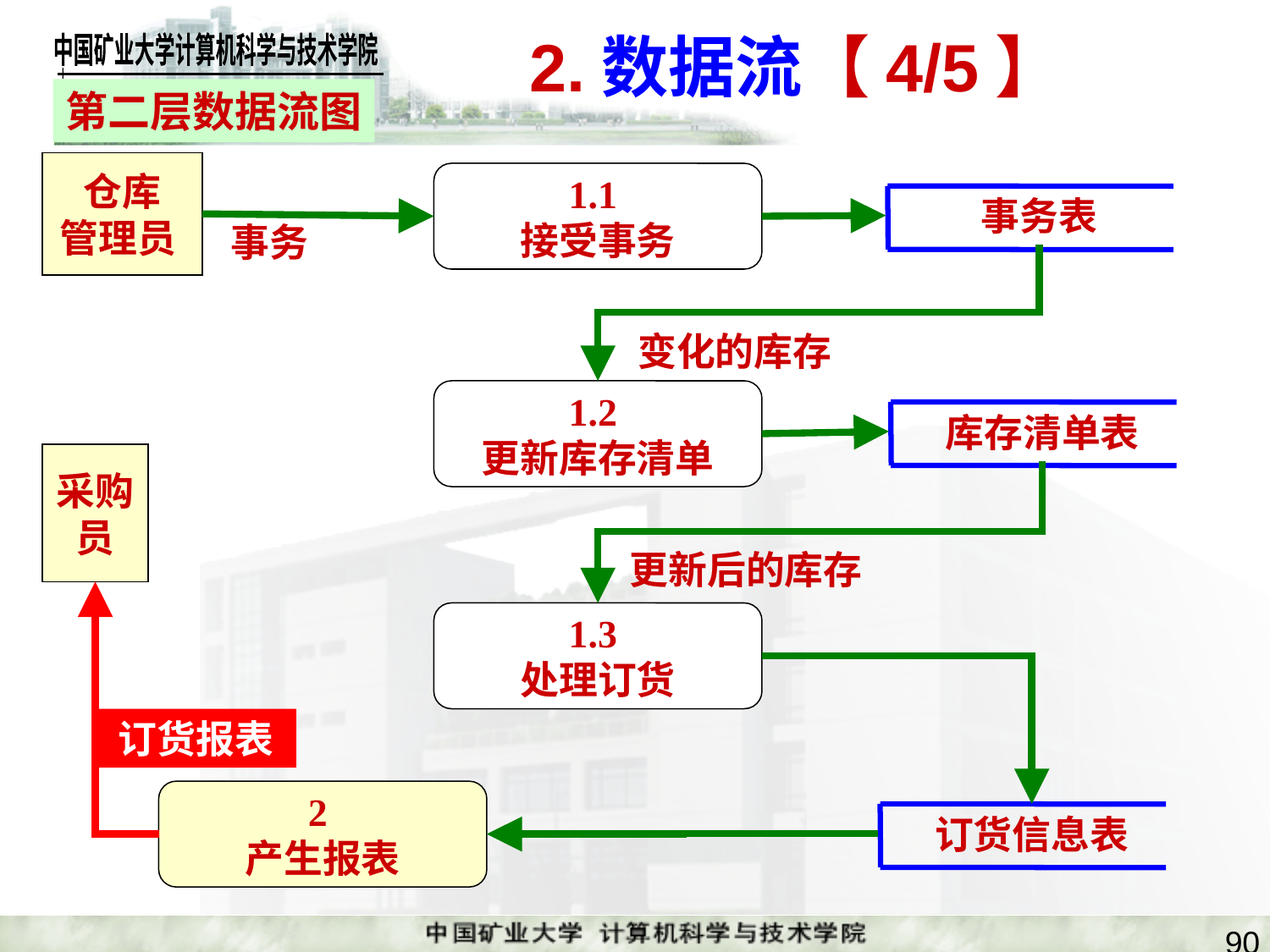

# 2.数据流【4/5】
第二层数据流图
仓库
管理员
1.1
接受事务
事务表

事务
变化的库存
1.2
更新库存清单
库存清单表

采购
员
更新后的库存
订货报表
1.3
处理订货
2
产生报表
订货信息表

90
90